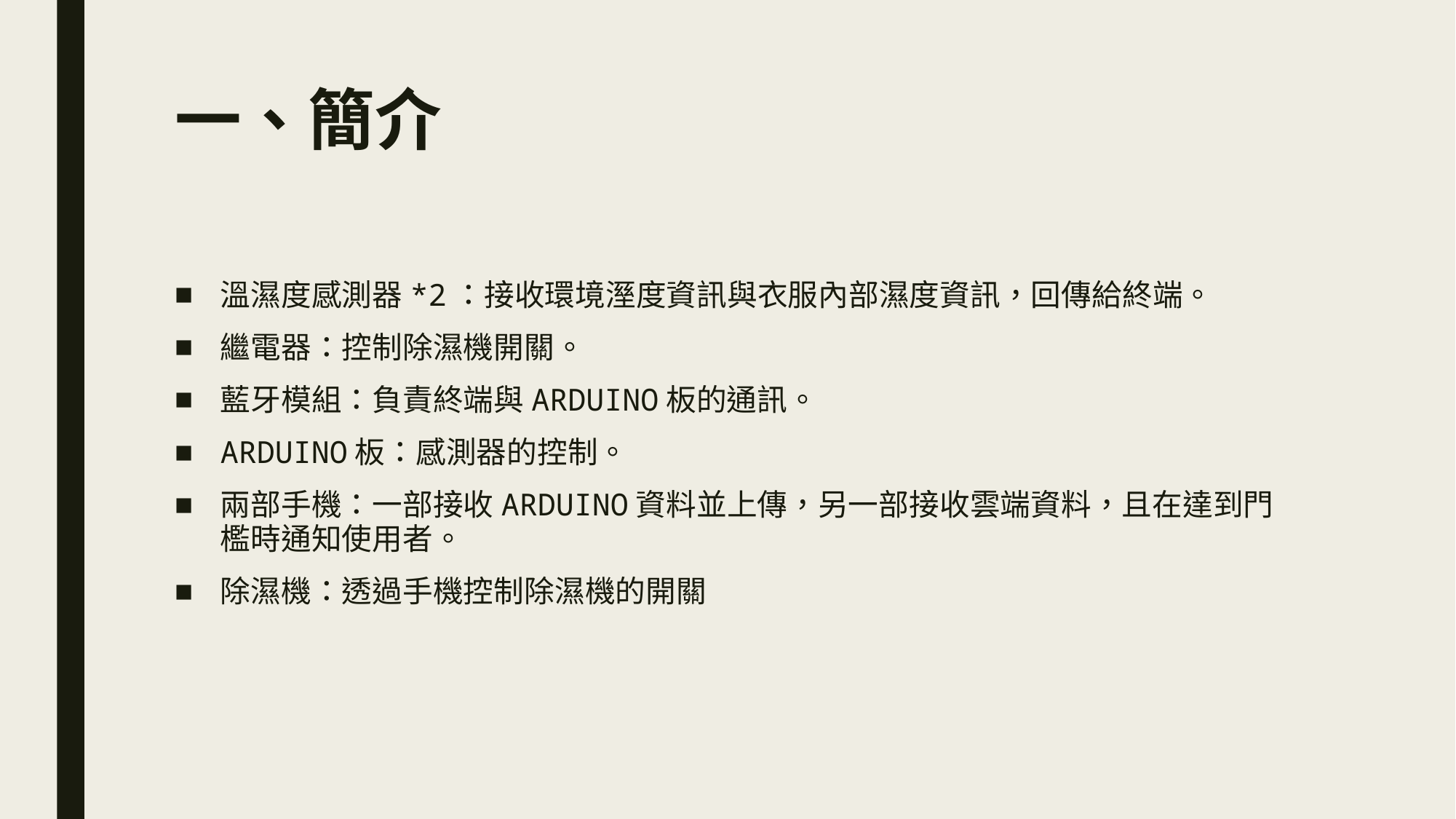

# 一、簡介
溫濕度感測器*2：接收環境溼度資訊與衣服內部濕度資訊，回傳給終端。
繼電器：控制除濕機開關。
藍牙模組：負責終端與ARDUINO板的通訊。
ARDUINO板：感測器的控制。
兩部手機：一部接收ARDUINO資料並上傳，另一部接收雲端資料，且在達到門檻時通知使用者。
除濕機：透過手機控制除濕機的開關